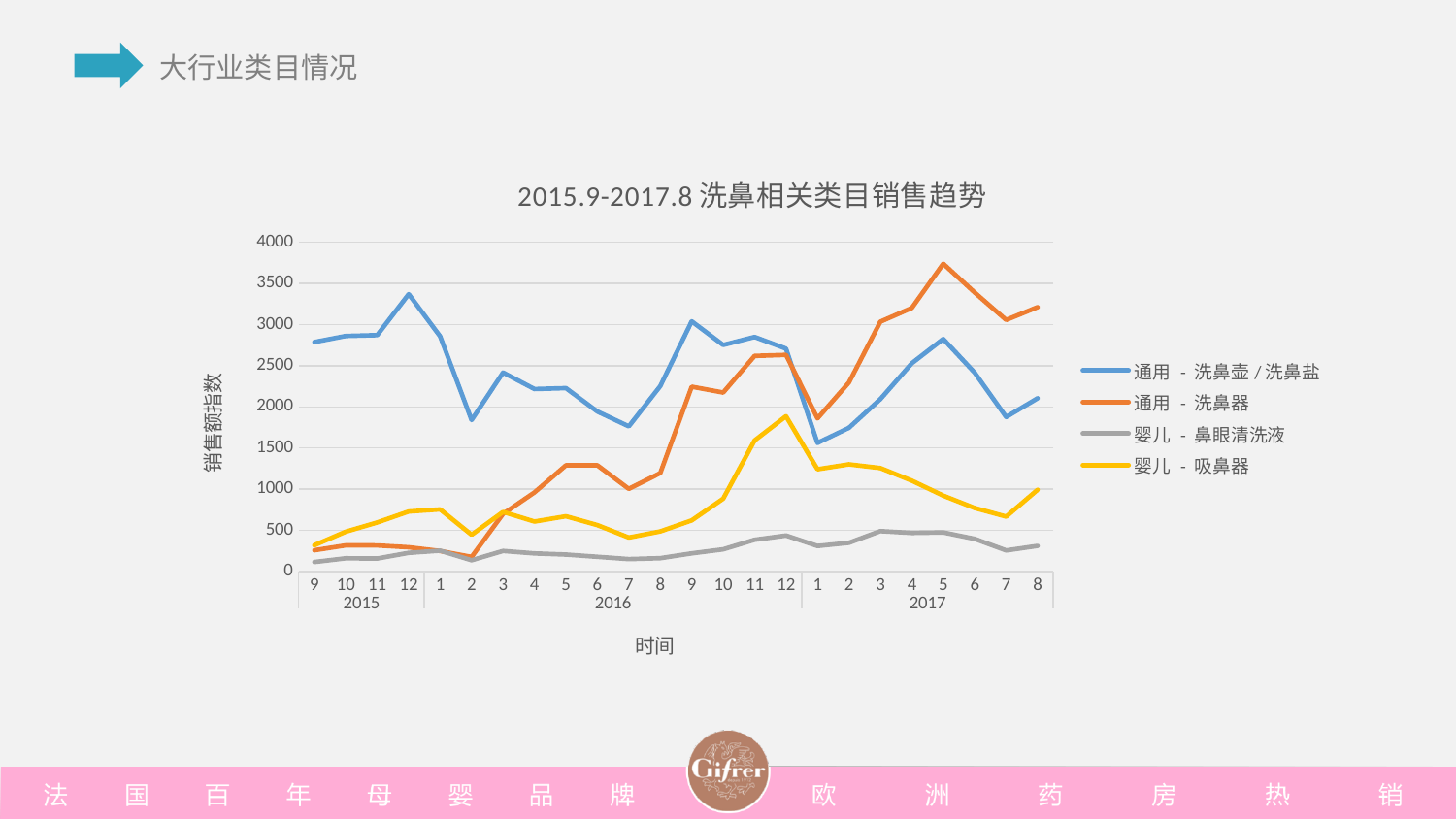

### Chart: 2015.9-2017.8洗鼻相关类目销售趋势

| Category | 通用 - 洗鼻壶/洗鼻盐 | 通用 - 洗鼻器 | 婴儿 - 鼻眼清洗液 | 婴儿 - 吸鼻器 |
|---|---|---|---|---|
| 9 | 2787.0 | 258.8 | 116.5 | 320.2 |
| 10 | 2861.0 | 318.2 | 161.5 | 484.5 |
| 11 | 2871.0 | 317.6 | 159.0 | 596.6 |
| 12 | 3369.0 | 295.6 | 228.1 | 729.4 |
| 1 | 2857.0 | 250.0 | 254.5 | 755.3 |
| 2 | 1840.0 | 178.5 | 138.2 | 447.3 |
| 3 | 2417.0 | 700.8 | 250.7 | 724.5 |
| 4 | 2217.0 | 960.7 | 221.0 | 607.4 |
| 5 | 2228.0 | 1290.0 | 207.1 | 671.7 |
| 6 | 1944.0 | 1290.0 | 179.8 | 564.4 |
| 7 | 1763.0 | 1004.0 | 151.8 | 413.6 |
| 8 | 2253.0 | 1196.0 | 162.8 | 488.3 |
| 9 | 3039.0 | 2245.0 | 221.4 | 621.4 |
| 10 | 2752.0 | 2174.0 | 270.5 | 885.5 |
| 11 | 2849.0 | 2619.0 | 386.2 | 1592.0 |
| 12 | 2707.0 | 2631.0 | 438.2 | 1887.0 |
| 1 | 1562.0 | 1860.0 | 310.5 | 1242.0 |
| 2 | 1745.0 | 2295.0 | 349.4 | 1302.0 |
| 3 | 2094.0 | 3034.0 | 491.5 | 1257.0 |
| 4 | 2530.0 | 3201.0 | 469.3 | 1104.0 |
| 5 | 2825.0 | 3738.0 | 475.6 | 922.0 |
| 6 | 2415.0 | 3388.0 | 397.7 | 772.1 |
| 7 | 1877.0 | 3056.0 | 257.0 | 667.5 |
| 8 | 2105.0 | 3211.0 | 311.7 | 993.0 |